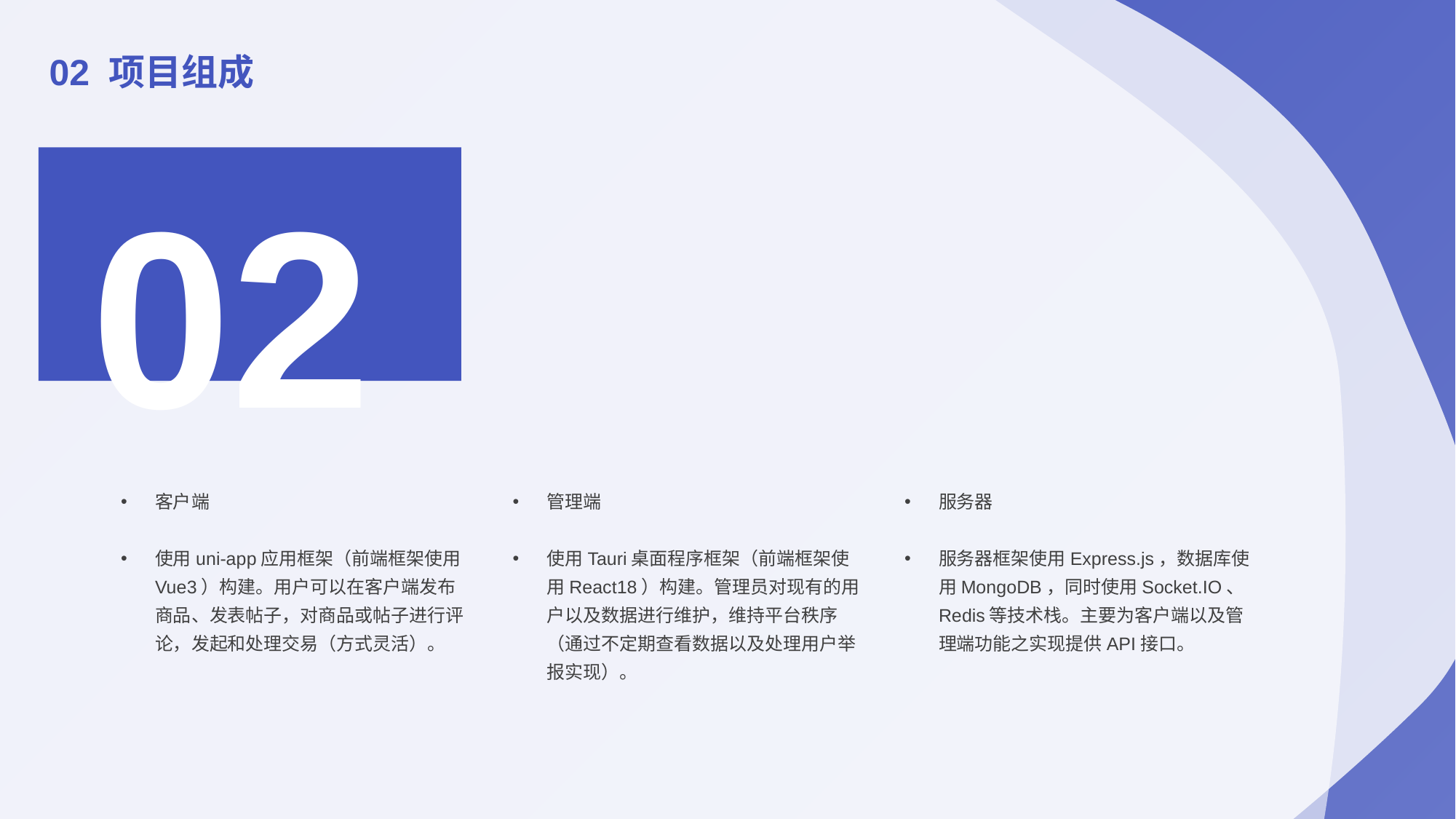

02 项目组成
02

客户端

使用uni-app应用框架（前端框架使用Vue3）构建。用户可以在客户端发布商品、发表帖子，对商品或帖子进行评论，发起和处理交易（方式灵活）。
管理端

使用Tauri桌面程序框架（前端框架使用React18）构建。管理员对现有的用户以及数据进行维护，维持平台秩序（通过不定期查看数据以及处理用户举报实现）。
服务器

服务器框架使用Express.js，数据库使用MongoDB，同时使用Socket.IO、Redis等技术栈。主要为客户端以及管理端功能之实现提供API接口。